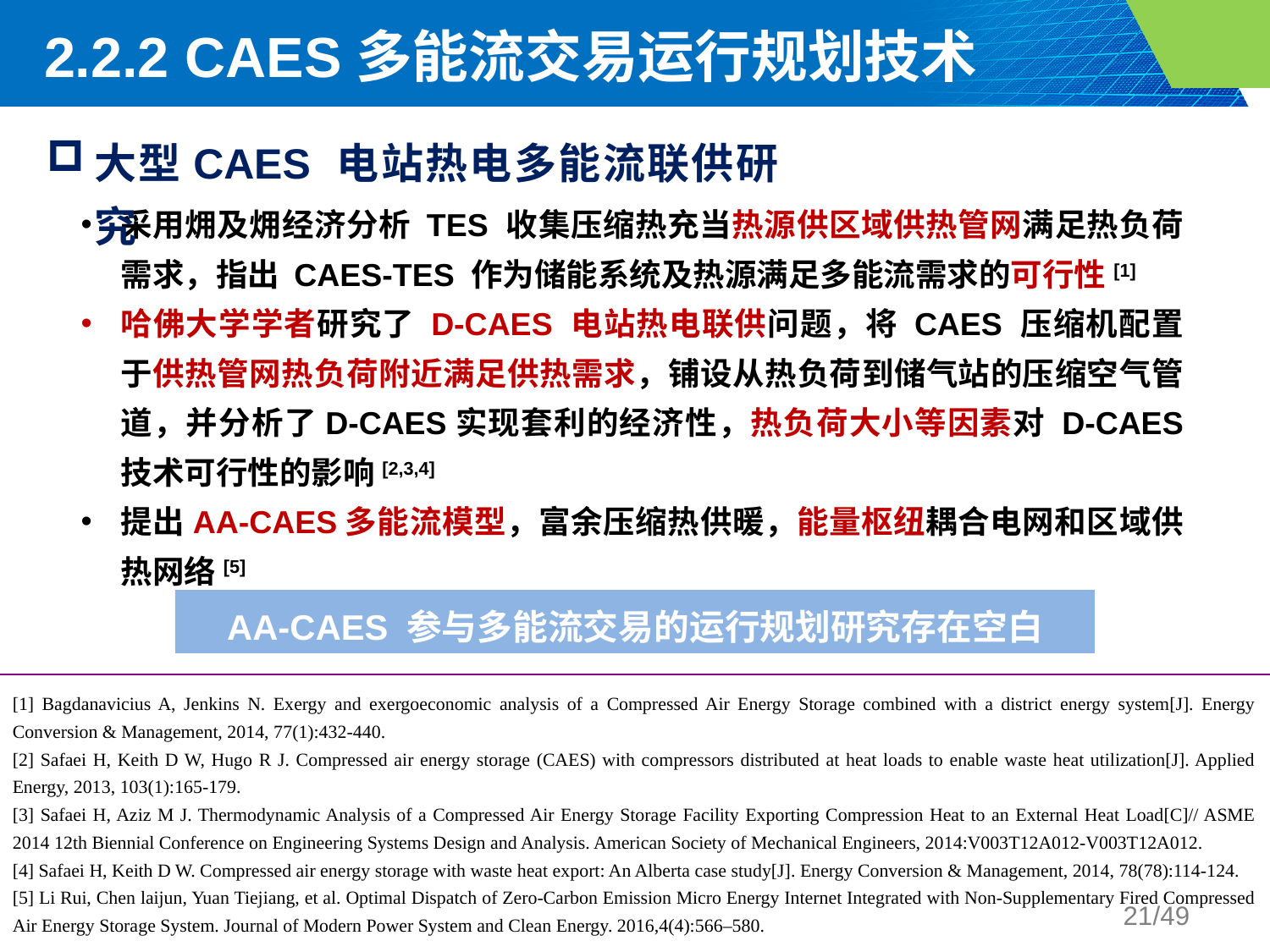

# 2.2.2 CAES多能流交易运行规划技术
大型CAES 电站热电多能流联供研究
采用㶲及㶲经济分析 TES 收集压缩热充当热源供区域供热管网满足热负荷需求，指出 CAES-TES 作为储能系统及热源满足多能流需求的可行性[1]
哈佛大学学者研究了 D-CAES 电站热电联供问题，将 CAES 压缩机配置于供热管网热负荷附近满足供热需求，铺设从热负荷到储气站的压缩空气管道，并分析了D-CAES实现套利的经济性，热负荷大小等因素对 D-CAES 技术可行性的影响[2,3,4]
提出AA-CAES多能流模型，富余压缩热供暖，能量枢纽耦合电网和区域供热网络[5]
AA-CAES 参与多能流交易的运行规划研究存在空白
[1] Bagdanavicius A, Jenkins N. Exergy and exergoeconomic analysis of a Compressed Air Energy Storage combined with a district energy system[J]. Energy Conversion & Management, 2014, 77(1):432-440.
[2] Safaei H, Keith D W, Hugo R J. Compressed air energy storage (CAES) with compressors distributed at heat loads to enable waste heat utilization[J]. Applied Energy, 2013, 103(1):165-179.
[3] Safaei H, Aziz M J. Thermodynamic Analysis of a Compressed Air Energy Storage Facility Exporting Compression Heat to an External Heat Load[C]// ASME 2014 12th Biennial Conference on Engineering Systems Design and Analysis. American Society of Mechanical Engineers, 2014:V003T12A012-V003T12A012.
[4] Safaei H, Keith D W. Compressed air energy storage with waste heat export: An Alberta case study[J]. Energy Conversion & Management, 2014, 78(78):114-124.
[5] Li Rui, Chen laijun, Yuan Tiejiang, et al. Optimal Dispatch of Zero-Carbon Emission Micro Energy Internet Integrated with Non-Supplementary Fired Compressed Air Energy Storage System. Journal of Modern Power System and Clean Energy. 2016,4(4):566–580.